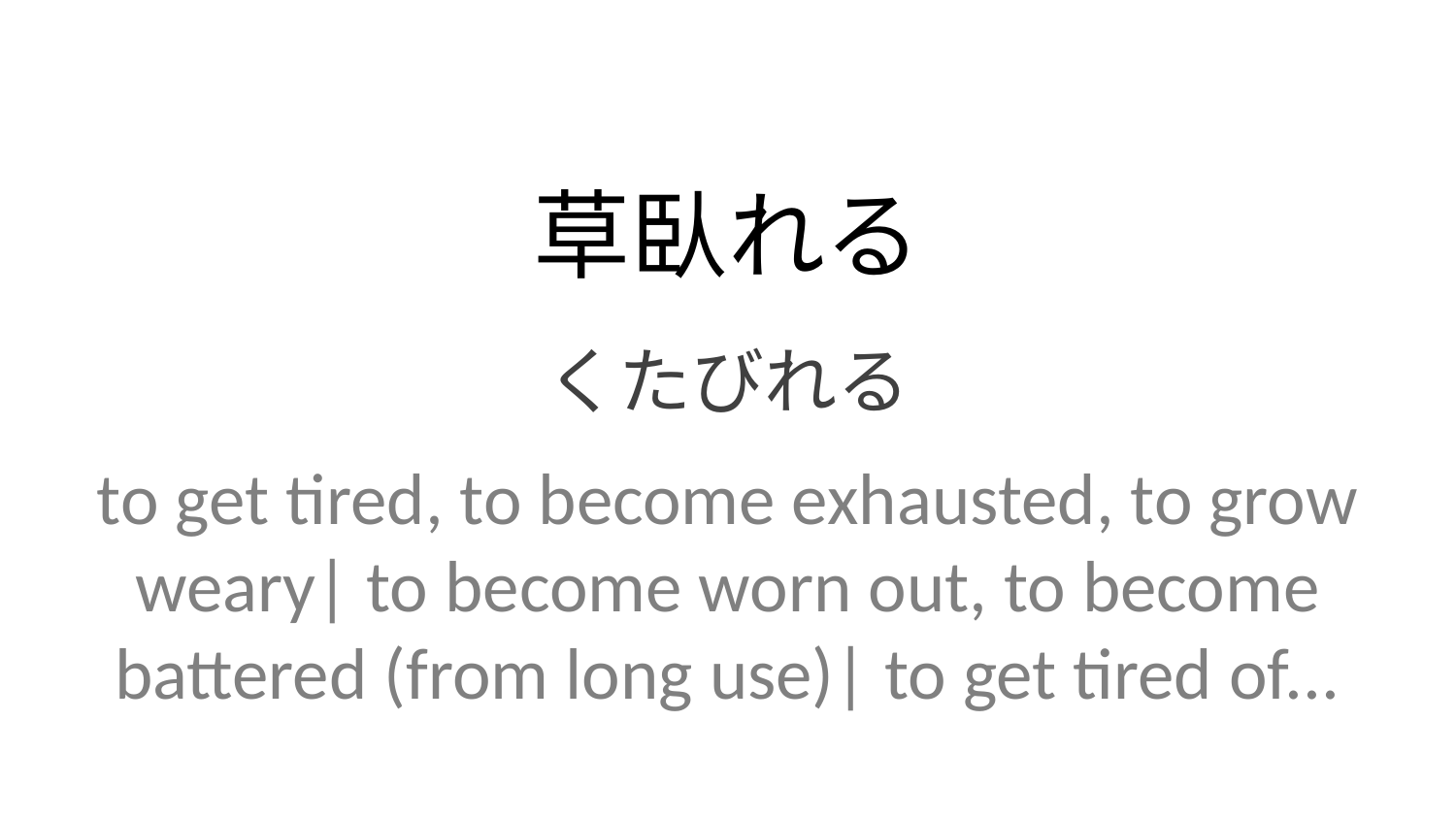

草臥れる

くたびれる
to get tired, to become exhausted, to grow weary| to become worn out, to become battered (from long use)| to get tired of...